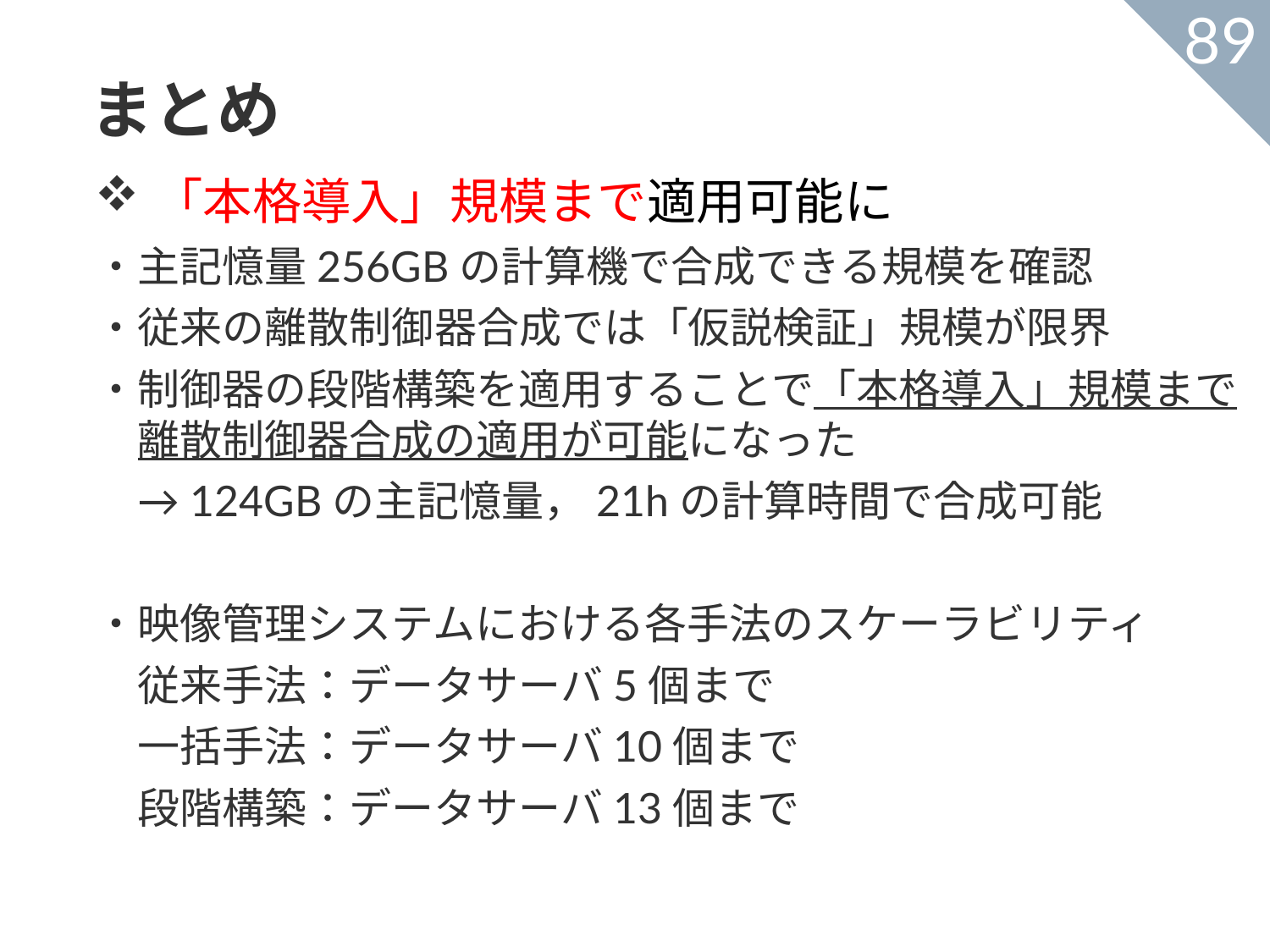

まとめ
89

「本格導入」規模まで適用可能に
・主記憶量256GBの計算機で合成できる規模を確認
・従来の離散制御器合成では「仮説検証」規模が限界
・制御器の段階構築を適用することで「本格導入」規模まで
　離散制御器合成の適用が可能になった
　→124GBの主記憶量，21hの計算時間で合成可能

・映像管理システムにおける各手法のスケーラビリティ
　従来手法：データサーバ5個まで
　一括手法：データサーバ10個まで
　段階構築：データサーバ13個まで